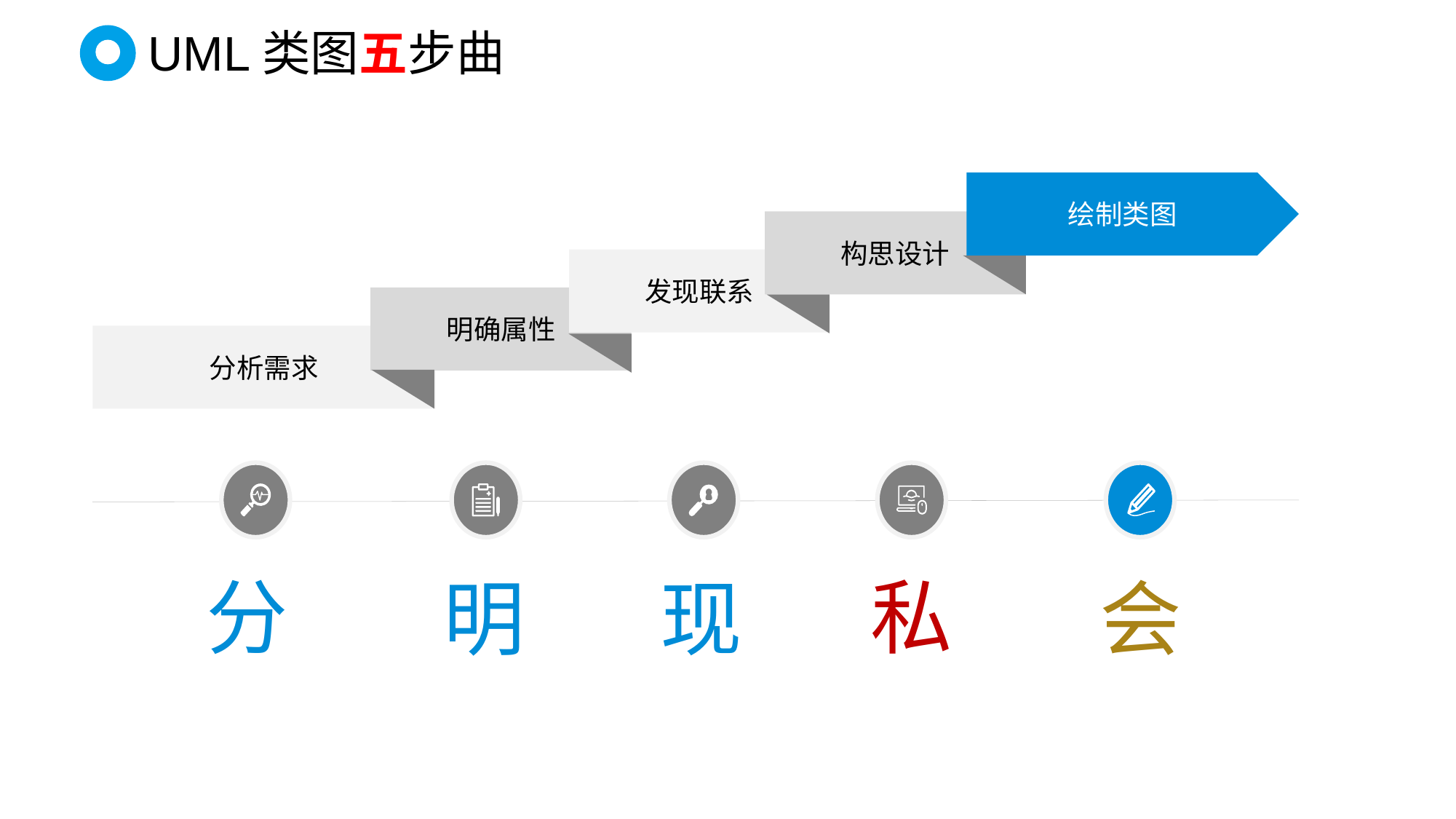

UML类图五步曲

绘制类图
构思设计

发现联系

明确属性

分析需求

分
私
明
现
会